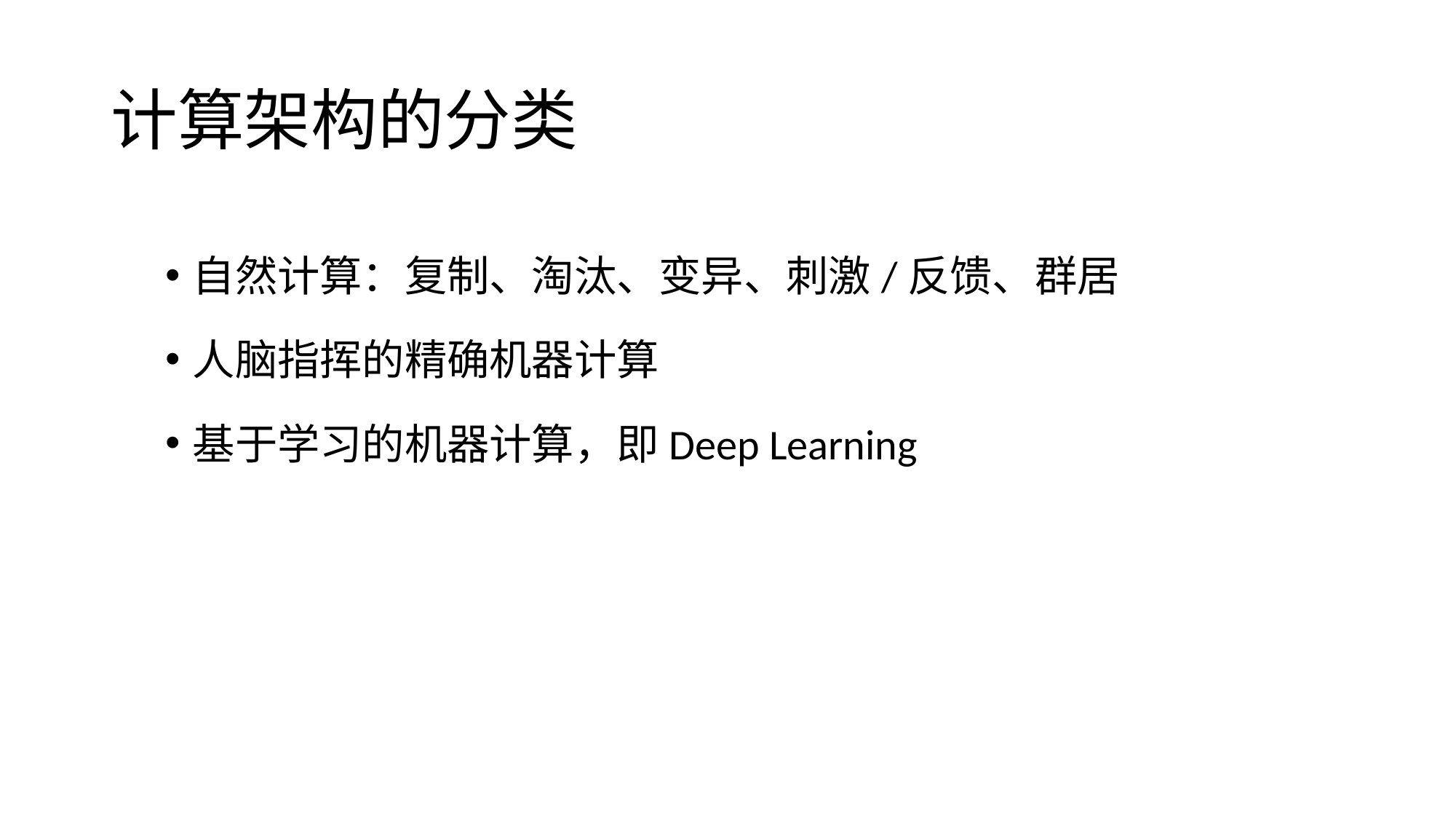

# 计算架构的分类
自然计算：复制、淘汰、变异、刺激/反馈、群居
人脑指挥的精确机器计算
基于学习的机器计算，即Deep Learning